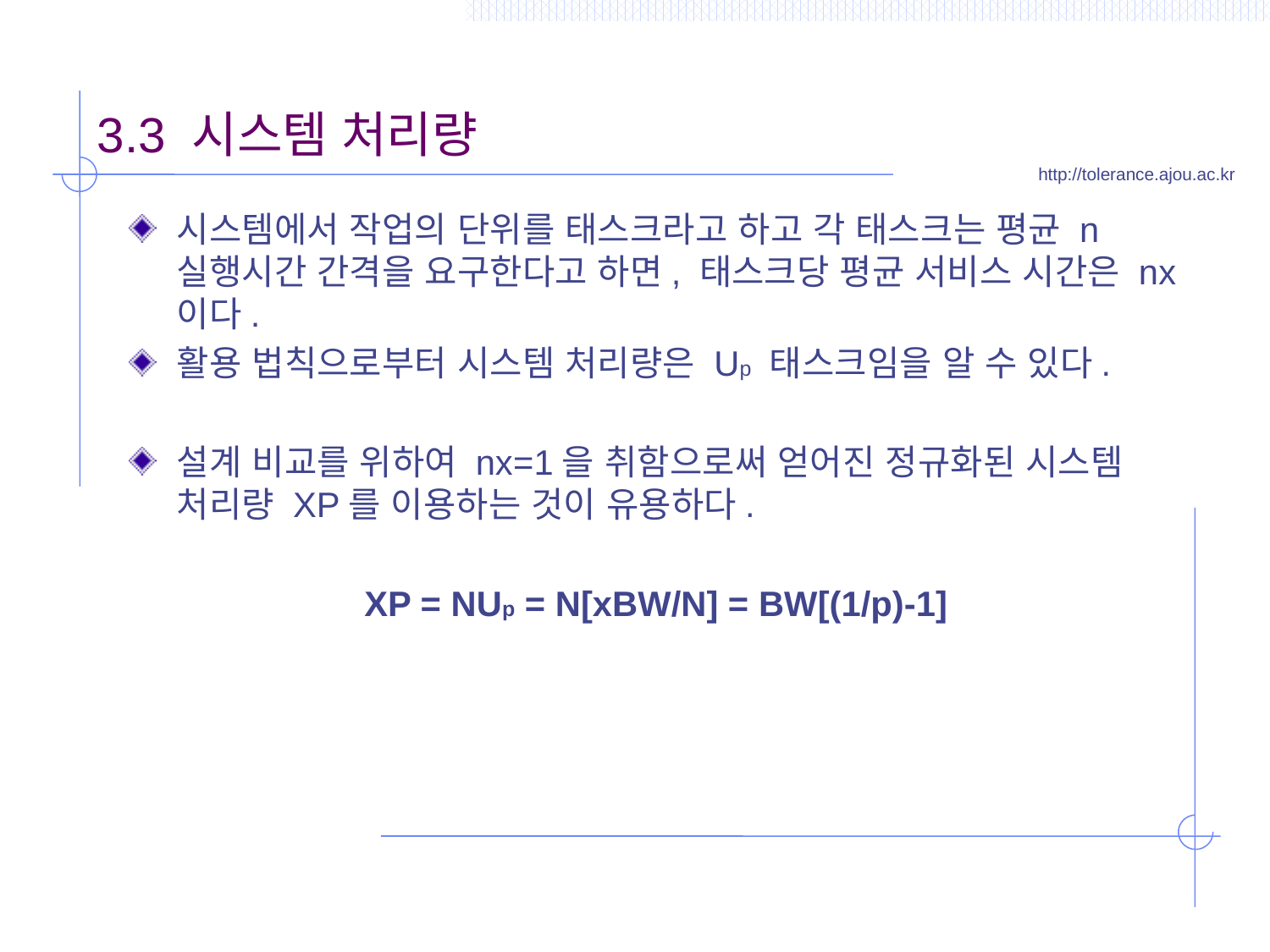

# 3.3 시스템 처리량
시스템에서 작업의 단위를 태스크라고 하고 각 태스크는 평균 n 실행시간 간격을 요구한다고 하면, 태스크당 평균 서비스 시간은 nx이다.
활용 법칙으로부터 시스템 처리량은 Up 태스크임을 알 수 있다.

설계 비교를 위하여 nx=1을 취함으로써 얻어진 정규화된 시스템 처리량 XP를 이용하는 것이 유용하다.

XP = NUp = N[xBW/N] = BW[(1/p)-1]